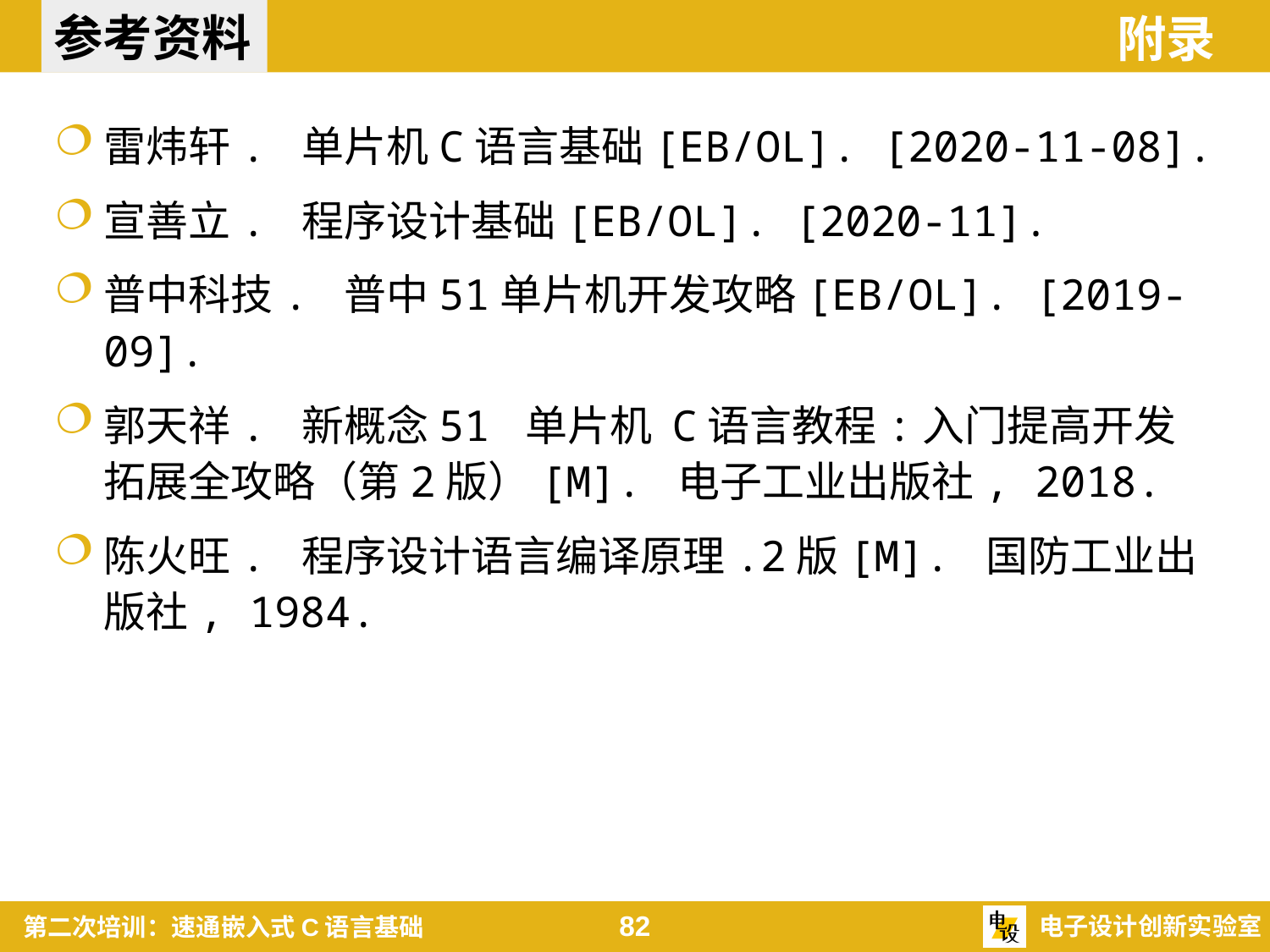

参考资料
附录
雷炜轩. 单片机C语言基础[EB/OL]. [2020-11-08].
宣善立. 程序设计基础[EB/OL]. [2020-11].
普中科技. 普中51单片机开发攻略[EB/OL]. [2019-09].
郭天祥. 新概念51 单片机 C语言教程:入门提高开发拓展全攻略（第2版）[M]. 电子工业出版社, 2018.
陈火旺. 程序设计语言编译原理.2版[M]. 国防工业出版社, 1984.
82